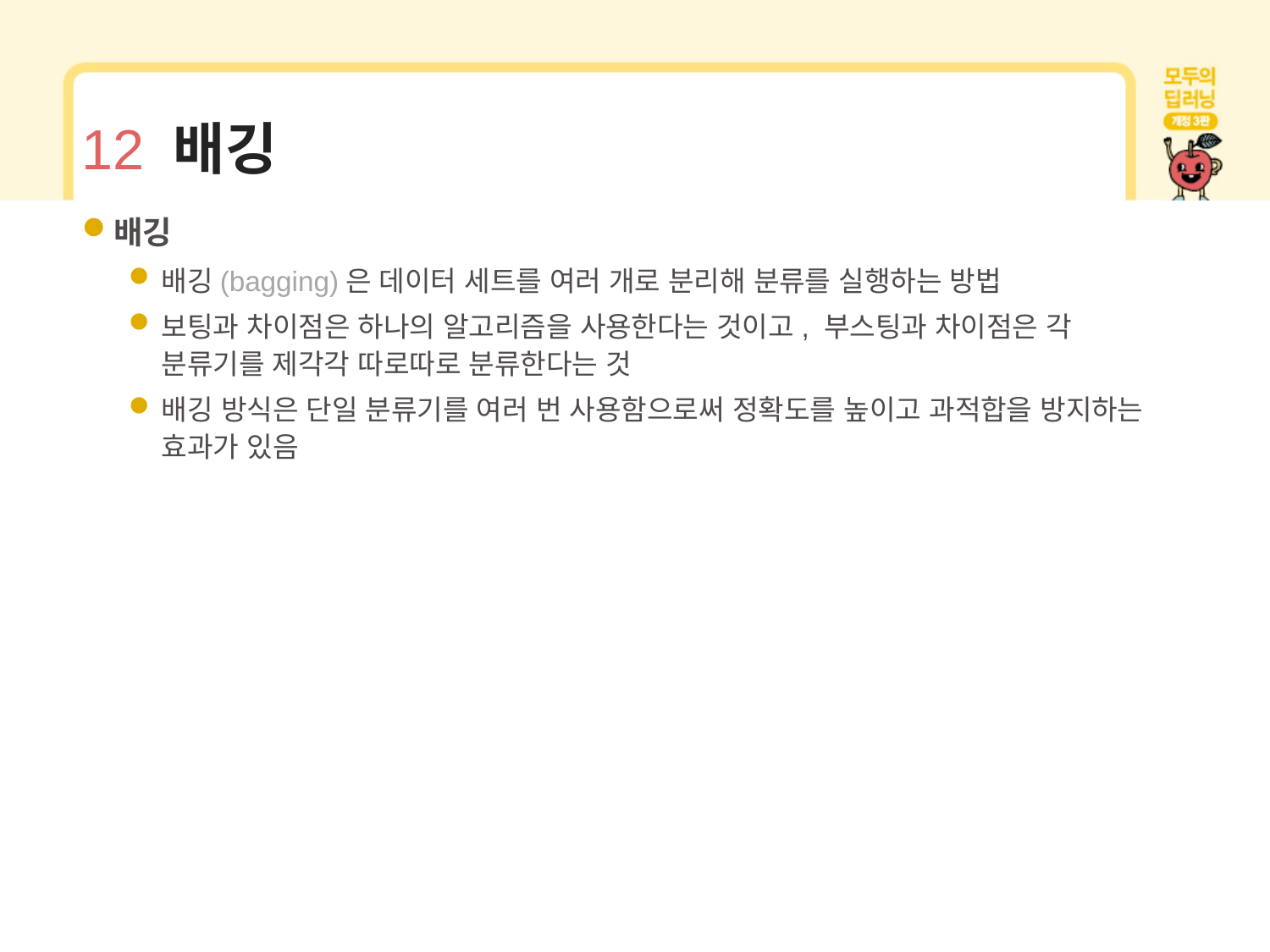

# 12 배깅
배깅
배깅(bagging)은 데이터 세트를 여러 개로 분리해 분류를 실행하는 방법
보팅과 차이점은 하나의 알고리즘을 사용한다는 것이고, 부스팅과 차이점은 각 분류기를 제각각 따로따로 분류한다는 것
배깅 방식은 단일 분류기를 여러 번 사용함으로써 정확도를 높이고 과적합을 방지하는 효과가 있음